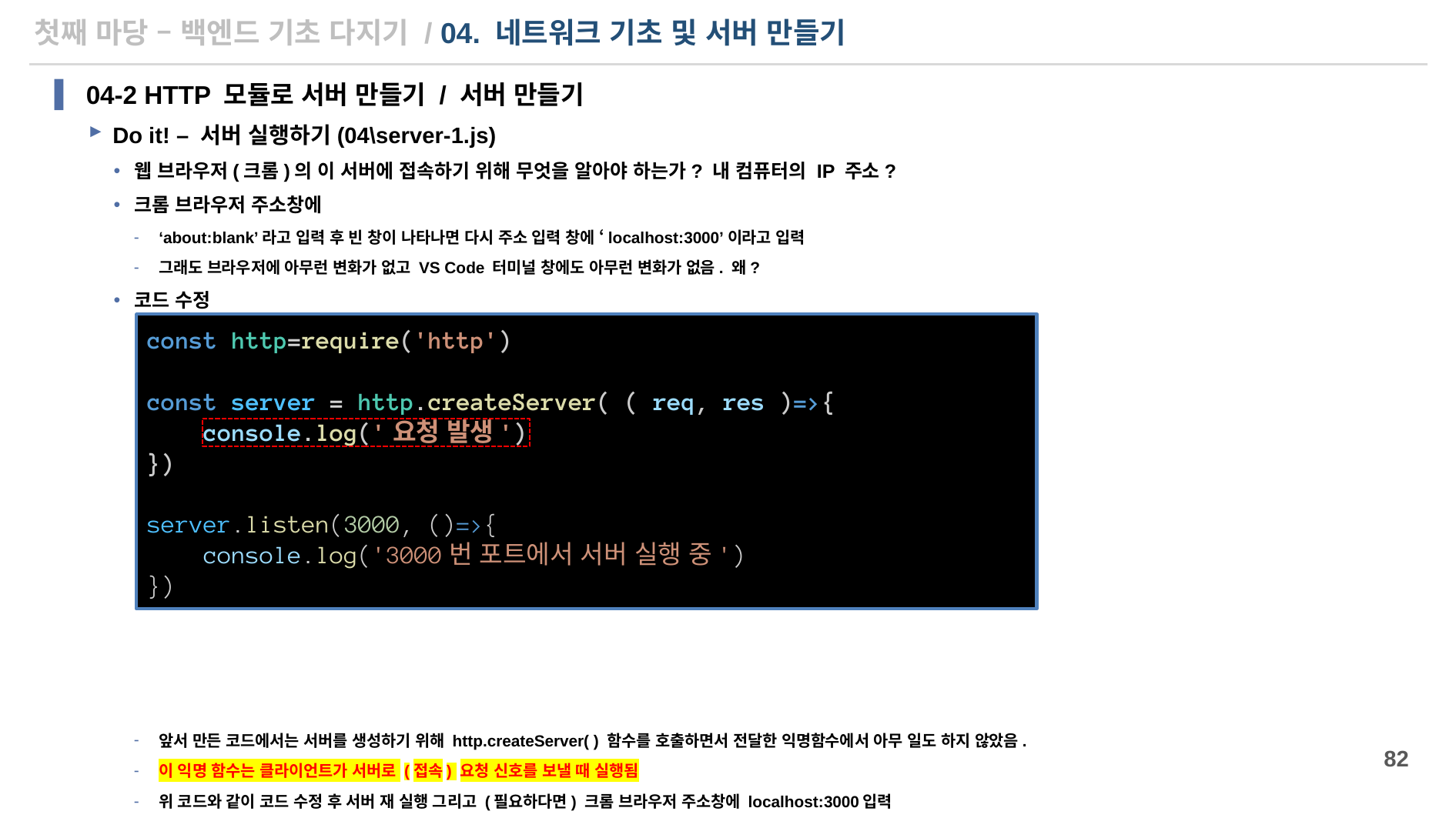

# 첫째 마당 – 백엔드 기초 다지기 / 04. 네트워크 기초 및 서버 만들기
04-2 HTTP 모듈로 서버 만들기 / 서버 만들기
Do it! – 서버 실행하기(04\server-1.js)
웹 브라우저(크롬)의 이 서버에 접속하기 위해 무엇을 알아야 하는가? 내 컴퓨터의 IP 주소?
크롬 브라우저 주소창에
‘about:blank’라고 입력 후 빈 창이 나타나면 다시 주소 입력 창에 ‘localhost:3000’이라고 입력
그래도 브라우저에 아무런 변화가 없고 VS Code 터미널 창에도 아무런 변화가 없음. 왜?
코드 수정

앞서 만든 코드에서는 서버를 생성하기 위해 http.createServer( ) 함수를 호출하면서 전달한 익명함수에서 아무 일도 하지 않았음.
이 익명 함수는 클라이언트가 서버로 (접속) 요청 신호를 보낼 때 실행됨
위 코드와 같이 코드 수정 후 서버 재 실행 그리고 (필요하다면) 크롬 브라우저 주소창에 localhost:3000입력
VS code 터미널 창에 ‘요청 발생’이라고 출력됨

const http=require('http')

const server = http.createServer( ( req, res )=>{
    console.log('요청 발생')
})

server.listen(3000, ()=>{
    console.log('3000번 포트에서 서버 실행 중')
})

82